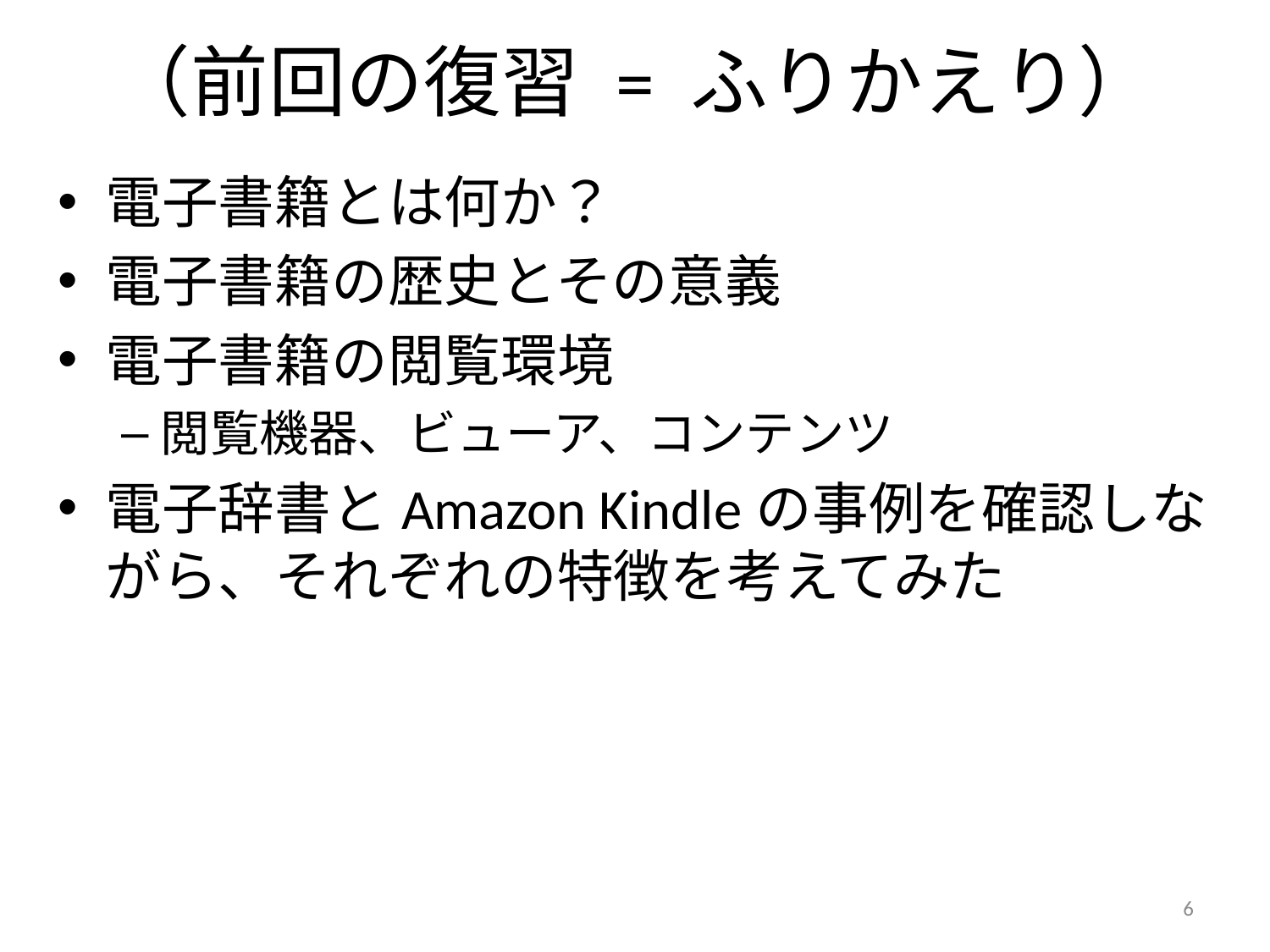

# （前回の復習 = ふりかえり）
電子書籍とは何か？
電子書籍の歴史とその意義
電子書籍の閲覧環境
閲覧機器、ビューア、コンテンツ
電子辞書とAmazon Kindleの事例を確認しながら、それぞれの特徴を考えてみた
6